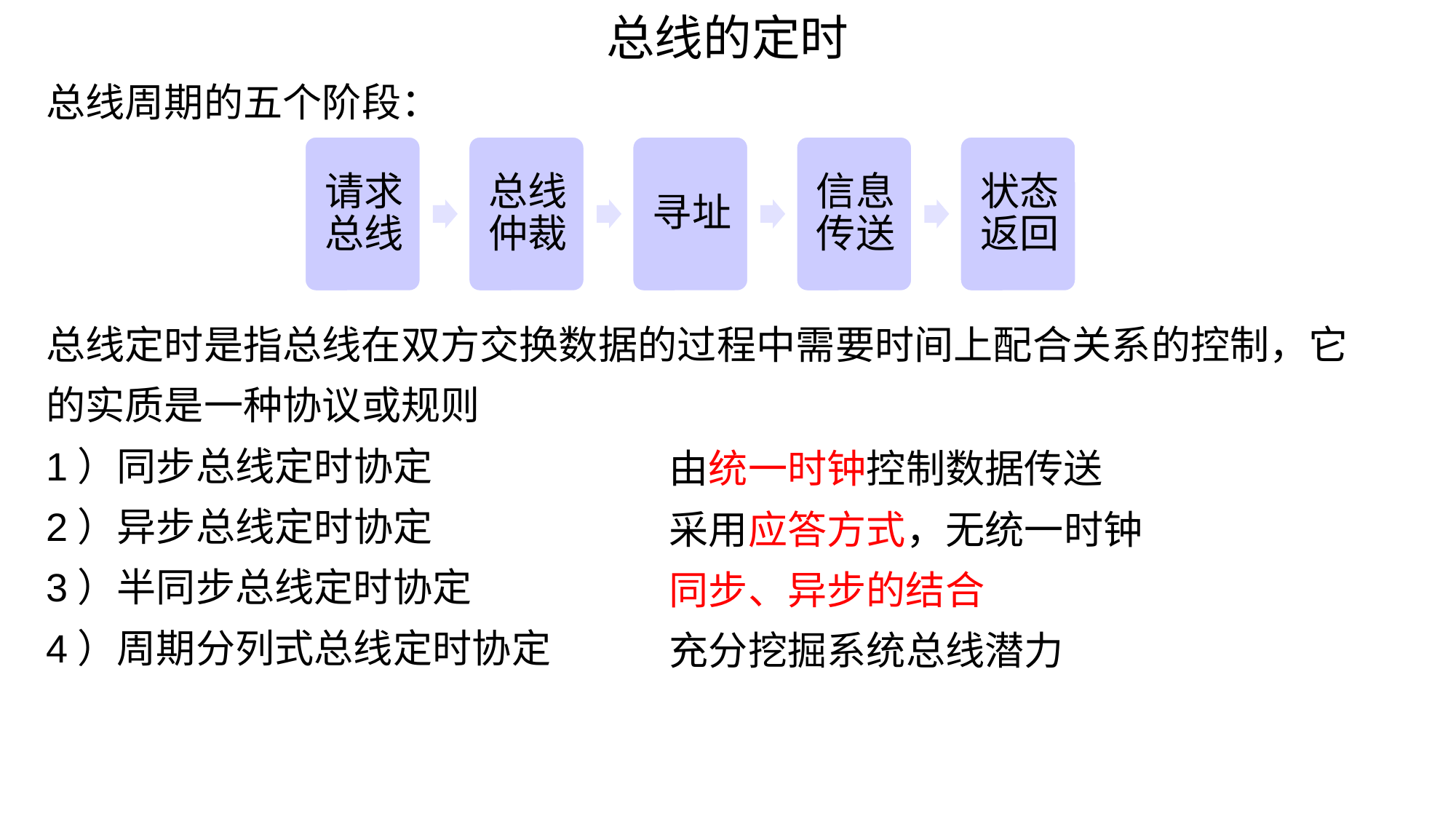

请求总线

总线仲裁

寻址

信息传送

状态返回
总线的定时
总线周期的五个阶段：

总线定时是指总线在双方交换数据的过程中需要时间上配合关系的控制，它的实质是一种协议或规则
1）同步总线定时协定
2）异步总线定时协定
3）半同步总线定时协定
4）周期分列式总线定时协定
由统一时钟控制数据传送
采用应答方式，无统一时钟
同步、异步的结合
充分挖掘系统总线潜力